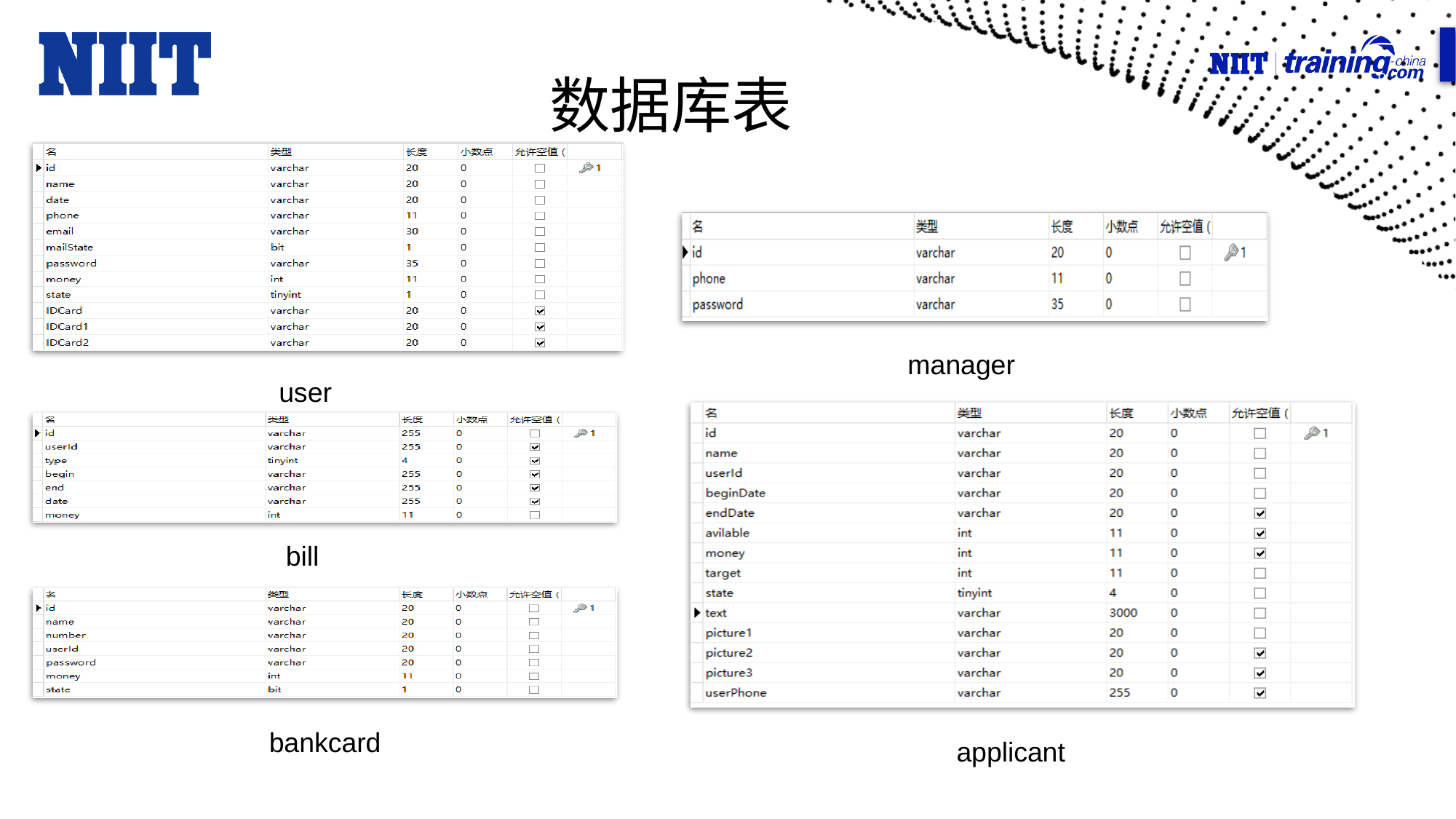

# 数据库表

user

manager

bill

bankcard
applicant
applicant